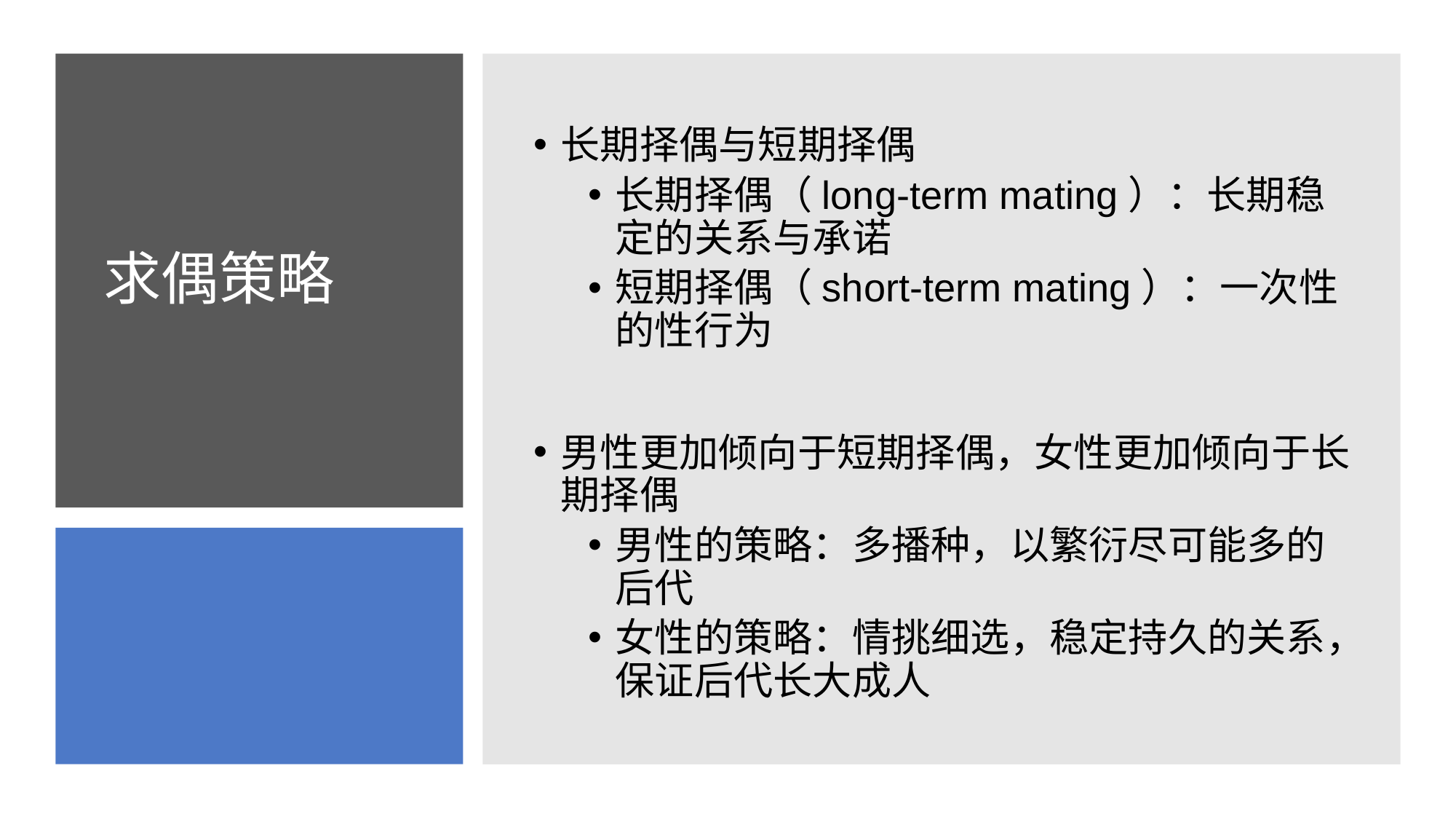

# 求偶策略
长期择偶与短期择偶
长期择偶（long-term mating）：长期稳定的关系与承诺
短期择偶（short-term mating）：一次性的性行为

男性更加倾向于短期择偶，女性更加倾向于长期择偶
男性的策略：多播种，以繁衍尽可能多的后代
女性的策略：情挑细选，稳定持久的关系，保证后代长大成人